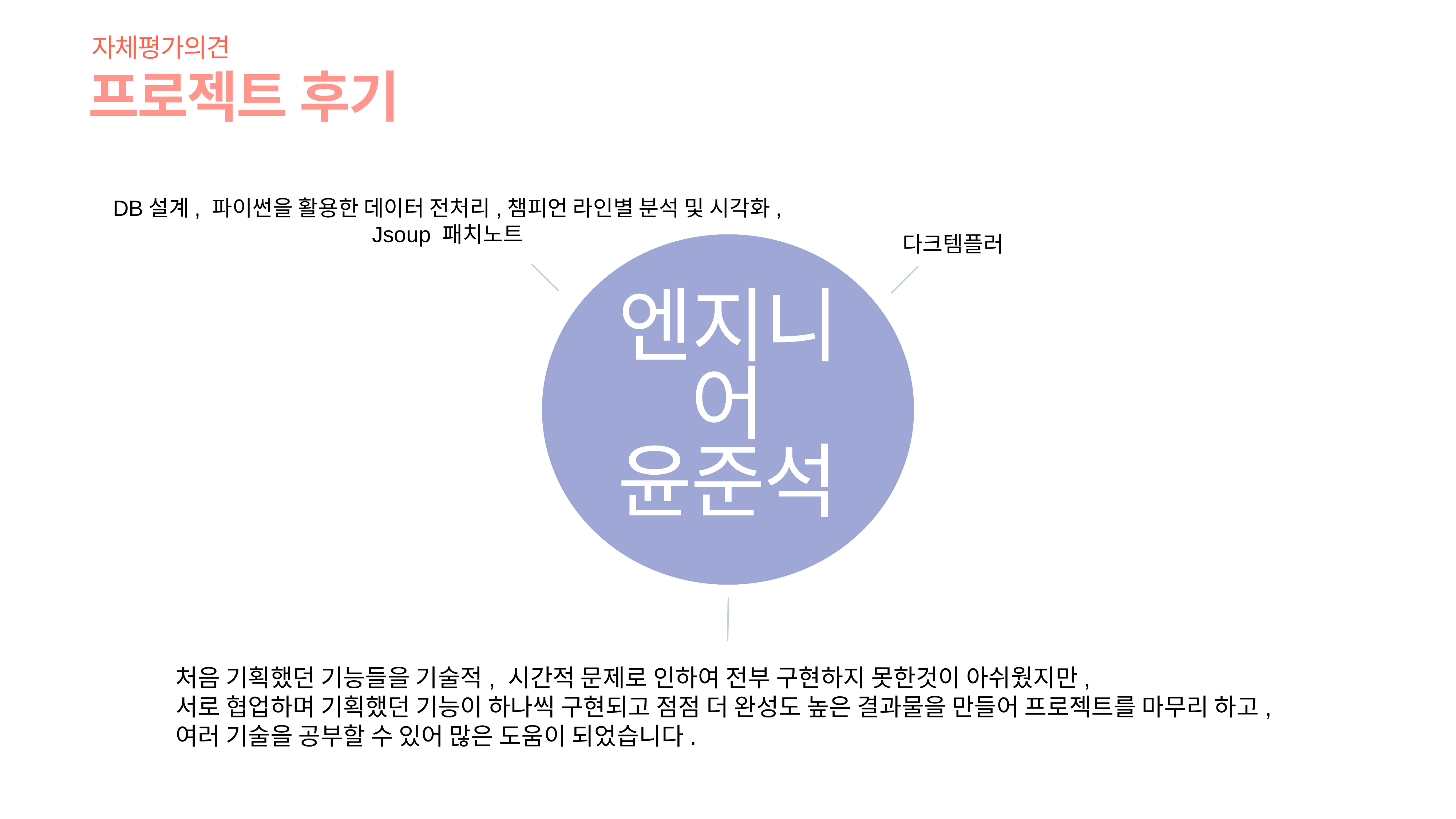

자체평가의견
프로젝트 후기
DB설계, 파이썬을 활용한 데이터 전처리,챔피언 라인별 분석 및 시각화,
Jsoup 패치노트
다크템플러

엔지니어
윤준석

처음 기획했던 기능들을 기술적, 시간적 문제로 인하여 전부 구현하지 못한것이 아쉬웠지만,
서로 협업하며 기획했던 기능이 하나씩 구현되고 점점 더 완성도 높은 결과물을 만들어 프로젝트를 마무리 하고,
여러 기술을 공부할 수 있어 많은 도움이 되었습니다.